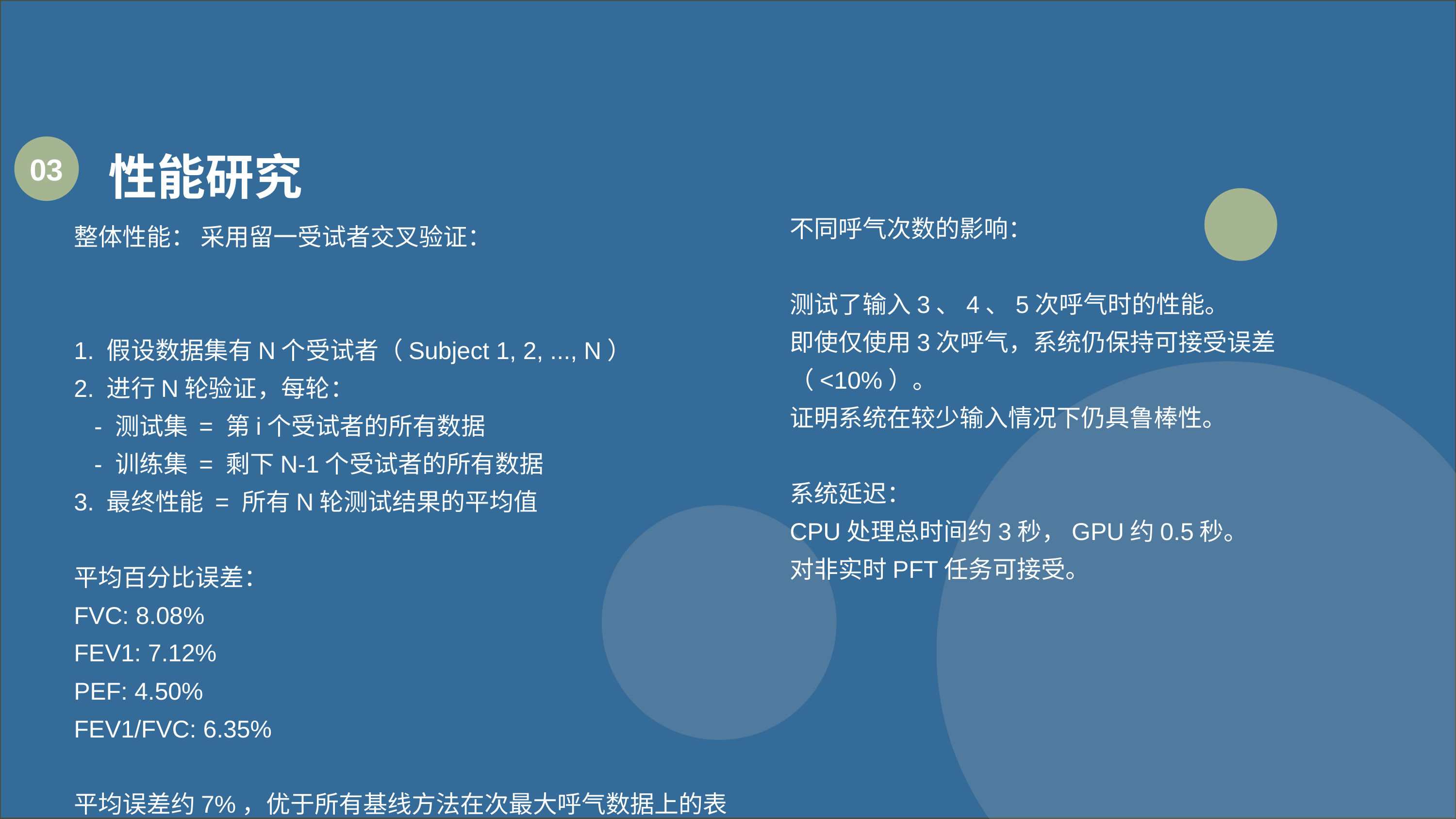

性能研究

03
不同呼气次数的影响：

测试了输入3、4、5次呼气时的性能。
即使仅使用3次呼气，系统仍保持可接受误差（<10%）。
证明系统在较少输入情况下仍具鲁棒性。

系统延迟：
CPU处理总时间约3秒，GPU约0.5秒。
对非实时PFT任务可接受。
整体性能： 采用留一受试者交叉验证：

1. 假设数据集有N个受试者（Subject 1, 2, ..., N）
2. 进行N轮验证，每轮：
   - 测试集 = 第i个受试者的所有数据
   - 训练集 = 剩下N-1个受试者的所有数据
3. 最终性能 = 所有N轮测试结果的平均值

平均百分比误差：
FVC: 8.08%
FEV1: 7.12%
PEF: 4.50%
FEV1/FVC: 6.35%

平均误差约7%，优于所有基线方法在次最大呼气数据上的表现。